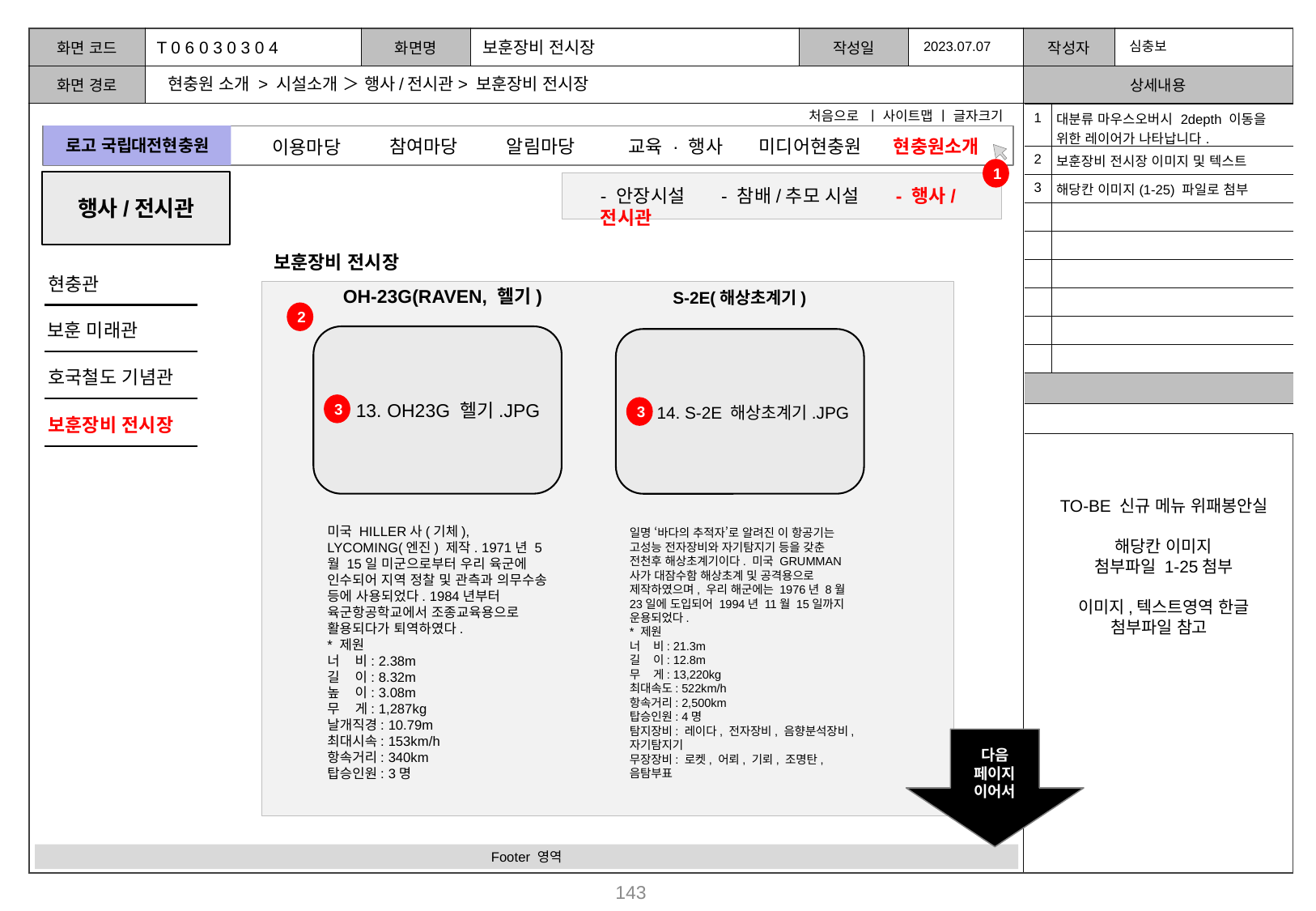

T 0 6 0 3 0 3 0 4
보훈장비 전시장
2023.07.07
심충보
현충원 소개 > 시설소개 ＞ 행사/전시관> 보훈장비 전시장
처음으로  ㅣ 사이트맵 ㅣ 글자크기
| 1 | 대분류 마우스오버시 2depth 이동을 위한 레이어가 나타납니다. |
| --- | --- |
| 2 | 보훈장비 전시장 이미지 및 텍스트 |
| 3 | 해당칸 이미지(1-25) 파일로 첨부 |
|  |  |
|  |  |
|  |  |
|  |  |
|  |  |
|  |  |
|  |  |
|  |  |
로고 국립대전현충원

참여마당
알림마당
미디어현충원
교육 · 행사
현충원소개
이용마당

1
행사/전시관

- 안장시설      - 참배/추모 시설      - 행사/전시관
보훈장비 전시장
현충관
OH-23G(RAVEN, 헬기)

S-2E(해상초계기)
2
보훈 미래관
    13. OH23G 헬기.JPG
     14. S-2E 해상초계기.JPG
호국철도 기념관
3
3
보훈장비 전시장
TO-BE 신규 메뉴 위패봉안실

해당칸 이미지
첨부파일 1-25첨부

이미지,텍스트영역 한글 첨부파일 참고
미국 HILLER사(기체), LYCOMING(엔진) 제작. 1971년 5월 15일 미군으로부터 우리 육군에 인수되어 지역 정찰 및 관측과 의무수송 등에 사용되었다. 1984년부터 육군항공학교에서 조종교육용으로 활용되다가 퇴역하였다.
* 제원
너    비: 2.38m
길    이: 8.32m
높    이: 3.08m
무    게: 1,287kg
날개직경: 10.79m
최대시속: 153km/h
항속거리: 340km
탑승인원: 3명
일명 ‘바다의 추적자’로 알려진 이 항공기는 고성능 전자장비와 자기탐지기 등을 갖춘 전천후 해상초계기이다. 미국 GRUMMAN사가 대잠수함 해상초계 및 공격용으로 제작하였으며, 우리 해군에는 1976년 8월 23일에 도입되어 1994년 11월 15일까지 운용되었다.
* 제원
너    비: 21.3m
길    이: 12.8m
무    게: 13,220kg
최대속도: 522km/h
항속거리: 2,500km
탑승인원: 4명
탐지장비: 레이다, 전자장비, 음향분석장비, 자기탐지기
무장장비: 로켓, 어뢰, 기뢰, 조명탄, 음탐부표
다음
페이지
이어서
Footer 영역